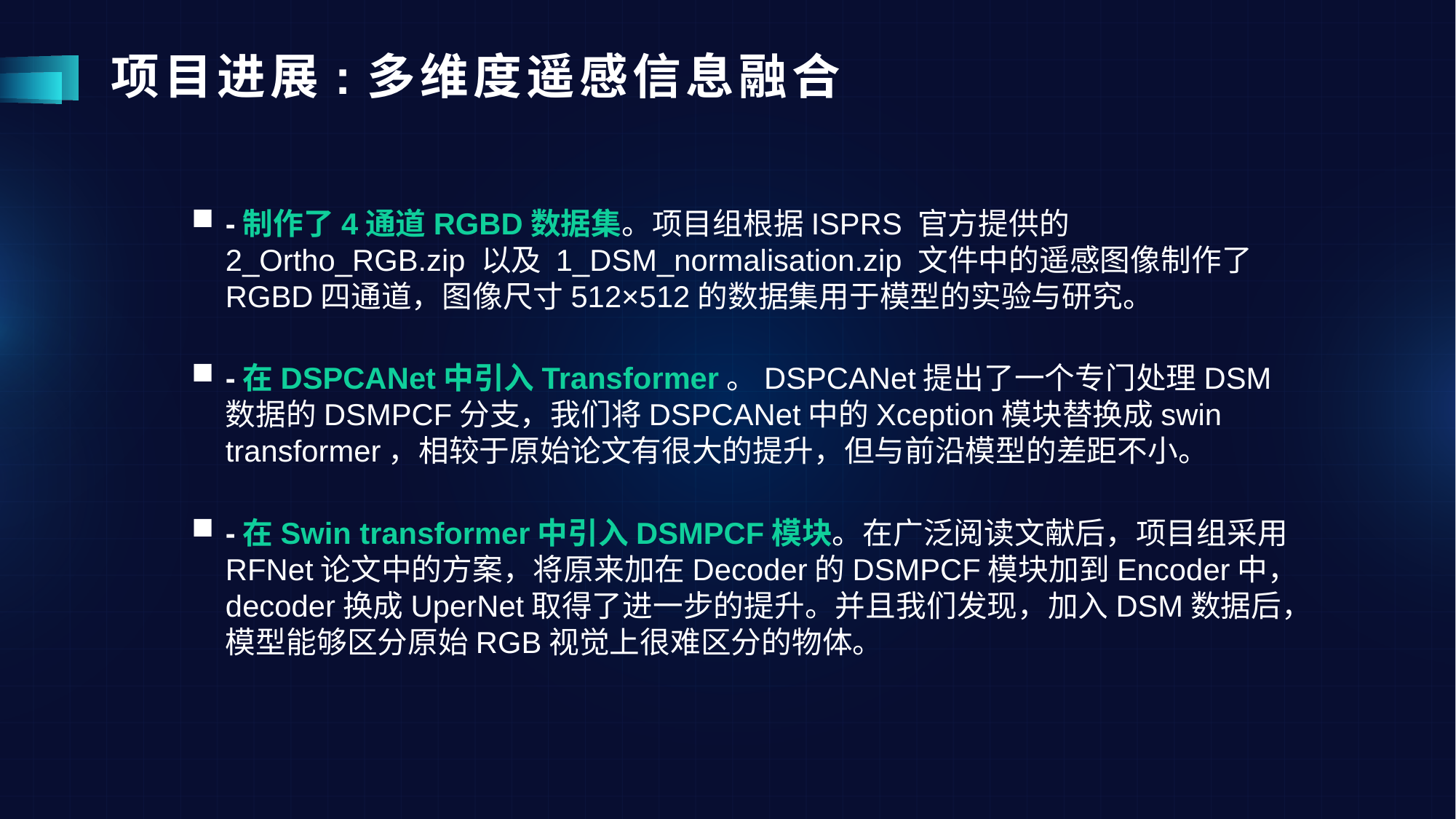

# 项目进展:多维度遥感信息融合
-制作了4通道RGBD数据集。项目组根据ISPRS 官方提供的 2_Ortho_RGB.zip 以及 1_DSM_normalisation.zip 文件中的遥感图像制作了RGBD四通道，图像尺寸512×512的数据集用于模型的实验与研究。
-在DSPCANet中引入Transformer。DSPCANet提出了一个专门处理DSM数据的DSMPCF分支，我们将DSPCANet中的Xception模块替换成swin transformer，相较于原始论文有很大的提升，但与前沿模型的差距不小。
-在Swin transformer中引入DSMPCF模块。在广泛阅读文献后，项目组采用RFNet论文中的方案，将原来加在Decoder的DSMPCF模块加到Encoder中，decoder换成UperNet取得了进一步的提升。并且我们发现，加入DSM数据后，模型能够区分原始RGB视觉上很难区分的物体。